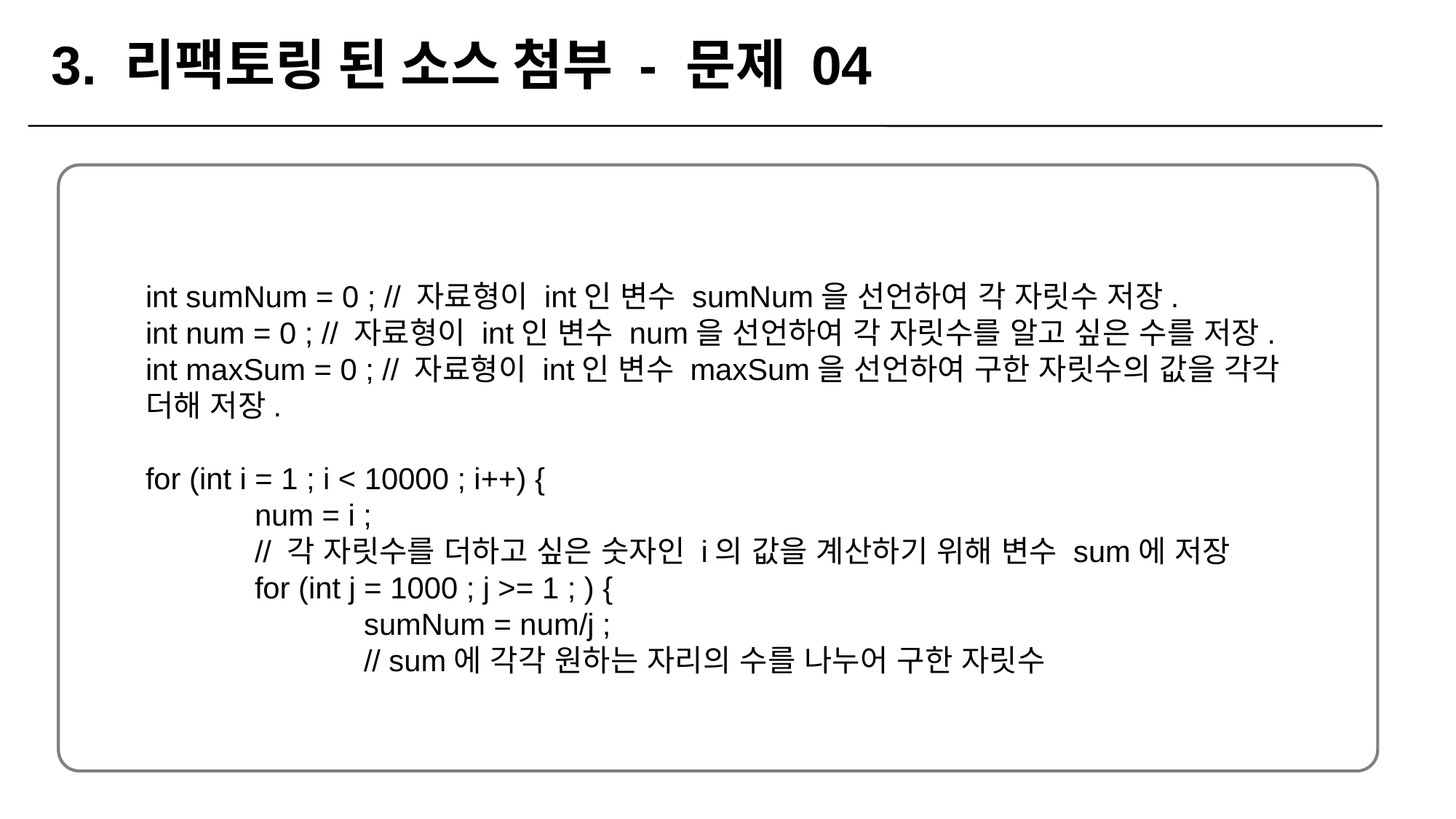

3. 리팩토링 된 소스 첨부 - 문제 04

int sumNum = 0 ; // 자료형이 int인 변수 sumNum을 선언하여 각 자릿수 저장.
int num = 0 ; // 자료형이 int인 변수 num을 선언하여 각 자릿수를 알고 싶은 수를 저장.
int maxSum = 0 ; // 자료형이 int인 변수 maxSum을 선언하여 구한 자릿수의 값을 각각 더해 저장.

for (int i = 1 ; i < 10000 ; i++) {
	num = i ;
	// 각 자릿수를 더하고 싶은 숫자인 i의 값을 계산하기 위해 변수 sum에 저장
	for (int j = 1000 ; j >= 1 ; ) {
		sumNum = num/j ;
		// sum에 각각 원하는 자리의 수를 나누어 구한 자릿수